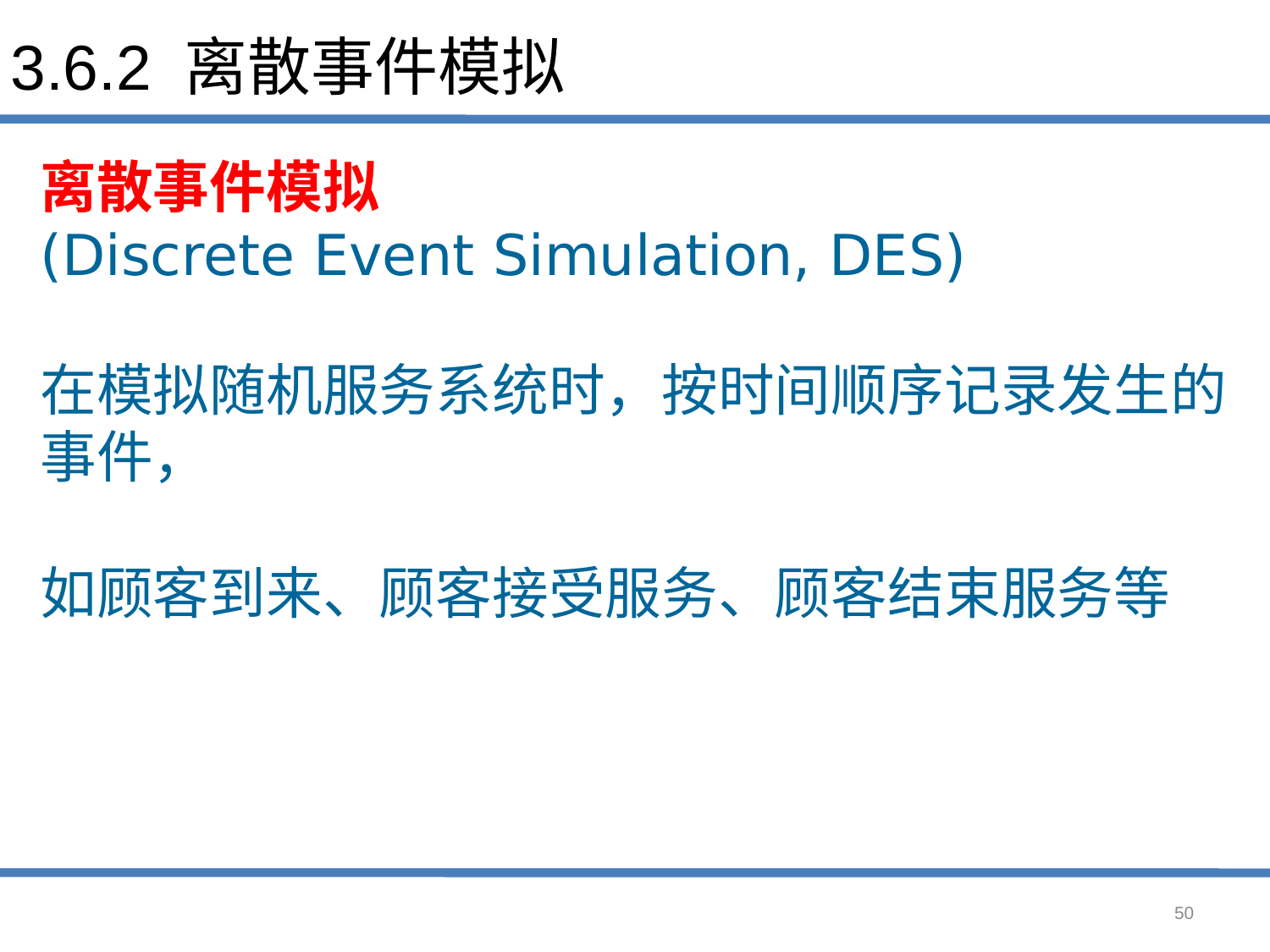

# 3.6.2 离散事件模拟
离散事件模拟
(Discrete Event Simulation, DES)

在模拟随机服务系统时，按时间顺序记录发生的事件，

如顾客到来、顾客接受服务、顾客结束服务等
50